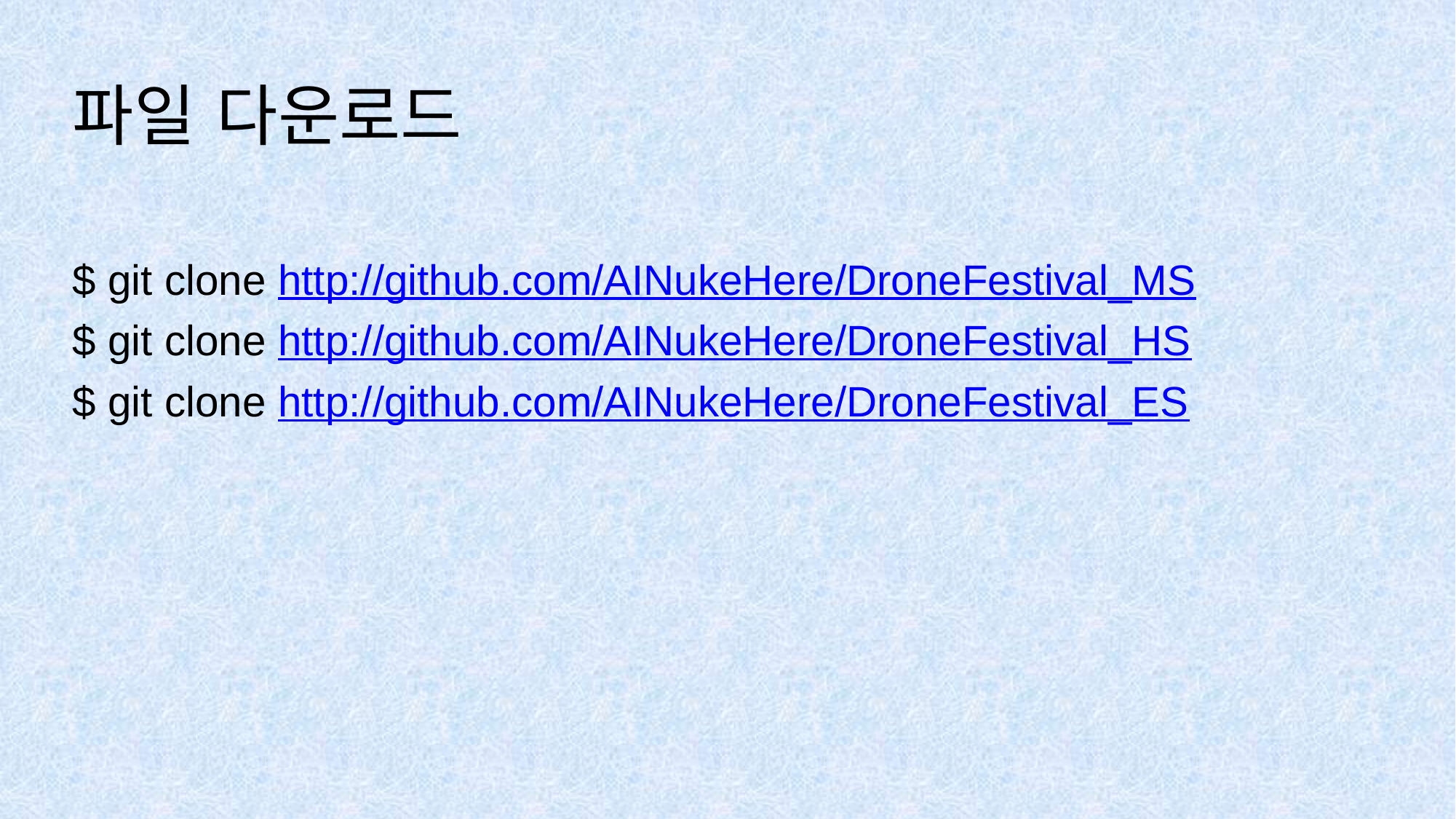

# 파일 다운로드
$ git clone http://github.com/AINukeHere/DroneFestival_MS
$ git clone http://github.com/AINukeHere/DroneFestival_HS
$ git clone http://github.com/AINukeHere/DroneFestival_ES